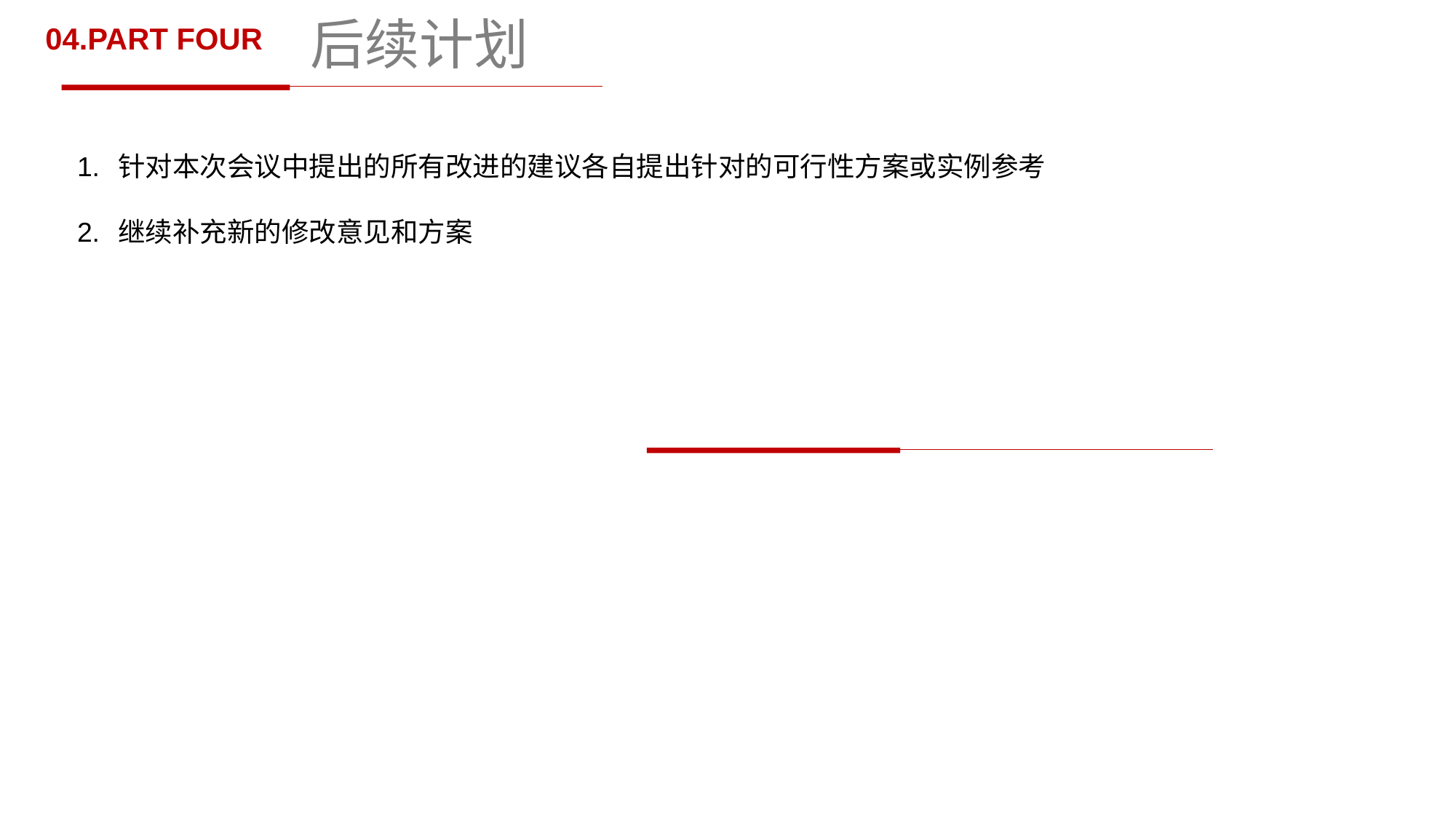

# 后续计划
04.PART FOUR

针对本次会议中提出的所有改进的建议各自提出针对的可行性方案或实例参考

继续补充新的修改意见和方案